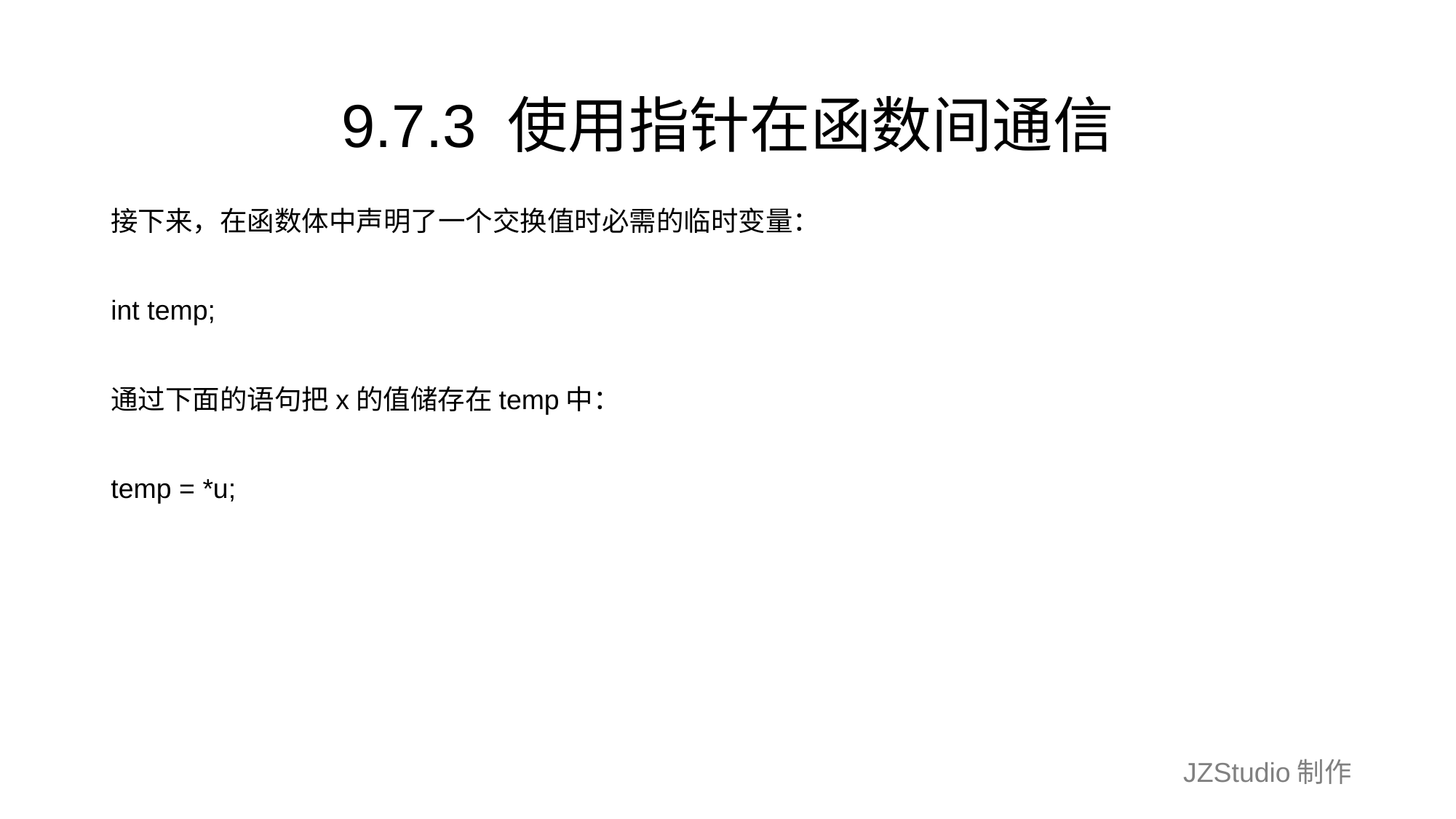

# 9.7.3 使用指针在函数间通信
接下来，在函数体中声明了一个交换值时必需的临时变量：

int temp;

通过下面的语句把x的值储存在temp中：

temp = *u;